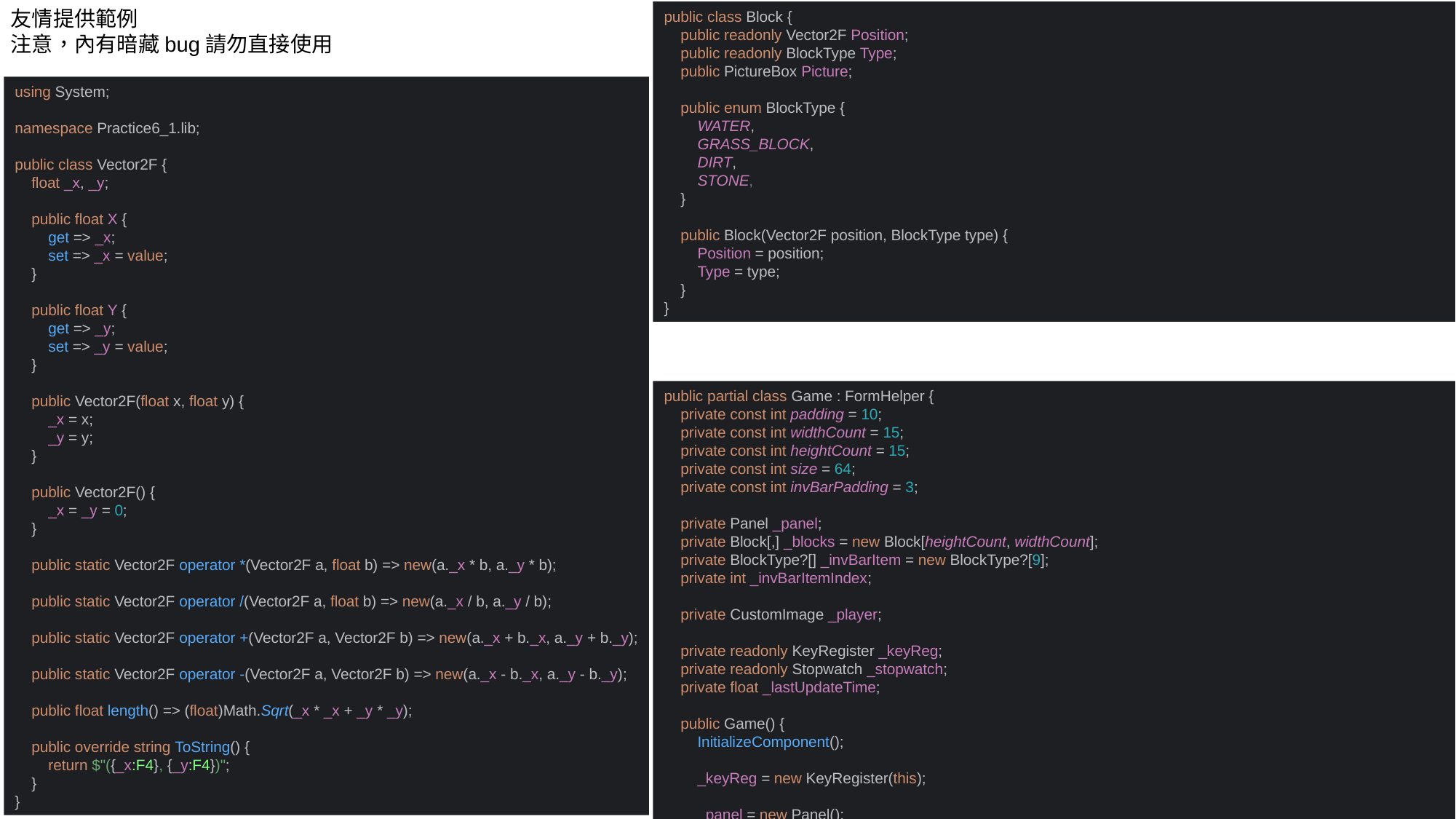

public class Block {
    public readonly Vector2F Position;
    public readonly BlockType Type;
    public PictureBox Picture;
    public enum BlockType {
        WATER,
        GRASS_BLOCK,
        DIRT,
        STONE,
    }
    public Block(Vector2F position, BlockType type) {
        Position = position;
        Type = type;
    }
}
友情提供範例
注意，內有暗藏bug請勿直接使用
using System;
namespace Practice6_1.lib;
public class Vector2F {
    float _x, _y;
    public float X {
        get => _x;
        set => _x = value;
    }
    public float Y {
        get => _y;
        set => _y = value;
    }
    public Vector2F(float x, float y) {
        _x = x;
        _y = y;
    }
    public Vector2F() {
        _x = _y = 0;
    }
    public static Vector2F operator *(Vector2F a, float b) => new(a._x * b, a._y * b);
    public static Vector2F operator /(Vector2F a, float b) => new(a._x / b, a._y / b);
    public static Vector2F operator +(Vector2F a, Vector2F b) => new(a._x + b._x, a._y + b._y);
    public static Vector2F operator -(Vector2F a, Vector2F b) => new(a._x - b._x, a._y - b._y);
    public float length() => (float)Math.Sqrt(_x * _x + _y * _y);
    public override string ToString() {
        return $"({_x:F4}, {_y:F4})";
    }
}
public partial class Game : FormHelper {
    private const int padding = 10;
    private const int widthCount = 15;
    private const int heightCount = 15;
    private const int size = 64;
    private const int invBarPadding = 3;
    private Panel _panel;
    private Block[,] _blocks = new Block[heightCount, widthCount];
    private BlockType?[] _invBarItem = new BlockType?[9];
    private int _invBarItemIndex;
    private CustomImage _player;
    private readonly KeyRegister _keyReg;
    private readonly Stopwatch _stopwatch;
    private float _lastUpdateTime;
    public Game() {
        InitializeComponent();
        _keyReg = new KeyRegister(this);
        _panel = new Panel();
        _panel.Width = widthCount * size;
        _panel.Height = heightCount * size;
        _panel.Location = new Point(padding, padding);
        _panel.MouseClick += OnMouseClick;
        Controls.Add(_panel);
        Game_SizeChanged(this, null);
        _player = new CustomImage();
        _player.Location = new Point(padding, padding);
        _player.Image = Resources.Steve;
        _player.SizeMode = PictureBoxSizeMode.Zoom;
        _player.Height = 112;
        _player.Width = 64;
        _panel.Controls.Add(_player);
        _playerPosition = new Vector2F(1, 12);
        UpdatePlayerPosition();
        _stopwatch = new Stopwatch();
        _stopwatch.Start();
        for (int x = 0; x < widthCount; x++) {
            float n = GetNoise1D(x / 3f);
            int stoneLayer = (int)(n * 3) + 6;
            int grassBlockLayer = stoneLayer + 10;
            for (int y = 0; y < heightCount; y++) {
                if (y <= stoneLayer) {
                    _blocks[y, x] = new Block(new Vector2F(x, y), BlockType.STONE);
                } else if (y <= grassBlockLayer) {
                    if (y == grassBlockLayer)
                        _blocks[y, x] = new Block(new Vector2F(x, y), BlockType.GRASS_BLOCK);
                    else
                        _blocks[y, x] = new Block(new Vector2F(x, y), BlockType.DIRT);
                }
            }
        }
        for (int y = 0; y < heightCount; y++) {
            for (int x = 0; x < widthCount; x++) {
                Block block = _blocks[y, x];
                if (block == null)
                    continue;
                CreateBlockPicture(x, y, block);
            }
        }
        _invBarItem[0] = BlockType.GRASS_BLOCK;
        _invBarItem[1] = BlockType.DIRT;
        _invBarItem[2] = BlockType.STONE;
        _invBarItem[3] = BlockType.WATER;
        UpdateInvBar();
    }
    private static Image BlockTypeToImage(BlockType blockType) => blockType switch {
        BlockType.GRASS_BLOCK => Resources.Grass_Block,
        BlockType.DIRT => Resources.Dirt,
        BlockType.STONE => Resources.Stone,
        BlockType.WATER => Resources.Water,
        _ => throw new ArgumentOutOfRangeException(nameof(blockType), blockType, null)
    };
    private void UpdateInvBar() {
        for (int i = 0; i < 9; i++) {
            if (_invBarItem[i] == null)
                continue;
            CustomImage item = new CustomImage();
            item.Image = BlockTypeToImage((BlockType)_invBarItem[i]);
            item.Size = new Size(32, 32);
            int w = (InventoryBar.Width - invBarPadding * 2) / 9;
            item.Location = new Point(
                invBarPadding + w * i + (w - item.Width) / 2,
                (InventoryBar.Height - item.Height) / 2);
            InventoryBar.Controls.Add(item);
        }
    }
    private void UpdateInvBarIndex() {
        int w = (InventoryBar.Width - invBarPadding * 2) / 9;
        InventoryBarSelect.Location = new Point(InventoryBar.Left - 3 + w * _invBarItemIndex, InventoryBar.Top - 3);
    }
    private void CreateBlockPicture(int x, int y, Block block) {
        int yVal = heightCount - y - 1;
        PictureBox box = block.Picture = new PictureBox();
        box.Size = new Size(size, size);
        box.SizeMode = PictureBoxSizeMode.Zoom;
        box.Image = block.Type switch {
            BlockType.GRASS_BLOCK => Resources.Grass_Block,
            BlockType.DIRT => Resources.Dirt,
            BlockType.STONE => Resources.Stone,
            BlockType.WATER => Resources.Water,
            _ => null
        };
        box.Visible = true;
        box.Enabled = false;
        box.Top = yVal * size;
        box.Left = x * size;
        _panel.Controls.Add(box);
    }
    private void SetBlock(int x, int y, BlockType blockType) {
        if (_blocks[y, x] != null)
            RemoveBlock(x, y);
        Block block = _blocks[y, x] = new Block(new Vector2F(x, y), blockType);
        CreateBlockPicture(x, y, block);
    }
    private void RemoveBlock(int x, int y) {
        Block block = _blocks[y, x];
        if(block == null)
            return;
        _blocks[y, x] = null;
        if (block.Picture == null)
            return;
        _panel.Controls.Remove(block.Picture);
    }
    private void OnMouseClick(object sender, MouseEventArgs e) {
        int x = e.X / size;
        int y = (_panel.Height - e.Y) / size;
        if (e.Button == MouseButtons.Right && _blocks[y, x] == null && _invBarItem[_invBarItemIndex] != null) {
            SetBlock(x, y, (BlockType)_invBarItem[_invBarItemIndex]);
        }
        if (e.Button == MouseButtons.Left) {
            RemoveBlock(x, y);
        }
    }
    private void GameUpdate(object sender, ElapsedEventArgs e) {
        // Get the current time in seconds
        float currentTime = (float)_stopwatch.Elapsed.TotalSeconds;
        float deltaTime = currentTime - _lastUpdateTime;
        _lastUpdateTime = currentTime;
        for (int i = 1; i < 10; i++) {
            if (_keyReg.Key[i] && i != _invBarItemIndex + 1) {
                _invBarItemIndex = i - 1;
                UpdateInvBarIndex();
            }
        }
    }
    private void UpdatePlayerPosition() {
        _player.Location = new Point(
            (int)(_playerPosition.X * size),
            (int)(_panel.Height - _playerPosition.Y * size - _player.Height)
        );
    }
    private static float GetNoise1D(float x) {
        return (float)(Math.Sin(2 * x) + Math.Sin(Math.PI * x)) / 4 + 0.5f;
    }
    private float GetScrollPercent(ScrollBar scrollBar) {
        float scrollPos;
        if (scrollBar.Maximum == scrollBar.LargeChange)
            scrollPos = scrollBar.Value;
        else
            scrollPos = (float)scrollBar.Value / (scrollBar.Maximum - scrollBar.LargeChange);
        if (scrollPos > 1) scrollPos = 1;
        return scrollPos;
    }
    private void Game_SizeChanged(object sender, EventArgs e) {
        hScrollBar.Maximum = (int)((float)(_panel.Width + padding * 2) / Width * hScrollBar.LargeChange);
        vScrollBar.Maximum = (int)((float)(_panel.Height + padding * 2) / Height * vScrollBar.LargeChange);
        hScrollBar_Scroll(this, null);
        vScrollBar_Scroll(this, null);
    }
    private void hScrollBar_Scroll(object sender, ScrollEventArgs e) {
        int len = _panel.Width + padding * 2 - Width;
        if (len < 0) {
            _panel.Left = padding;
            return;
        }
        _panel.Left = (int)(-len * GetScrollPercent(hScrollBar) + padding);
    }
    private void vScrollBar_Scroll(object sender, ScrollEventArgs e) {
        int len = _panel.Height + padding * 2 - Height;
        if (len < 0) {
            _panel.Top = padding;
            return;
        }
        _panel.Top = (int)(-len * GetScrollPercent(vScrollBar) + padding);
    }
}